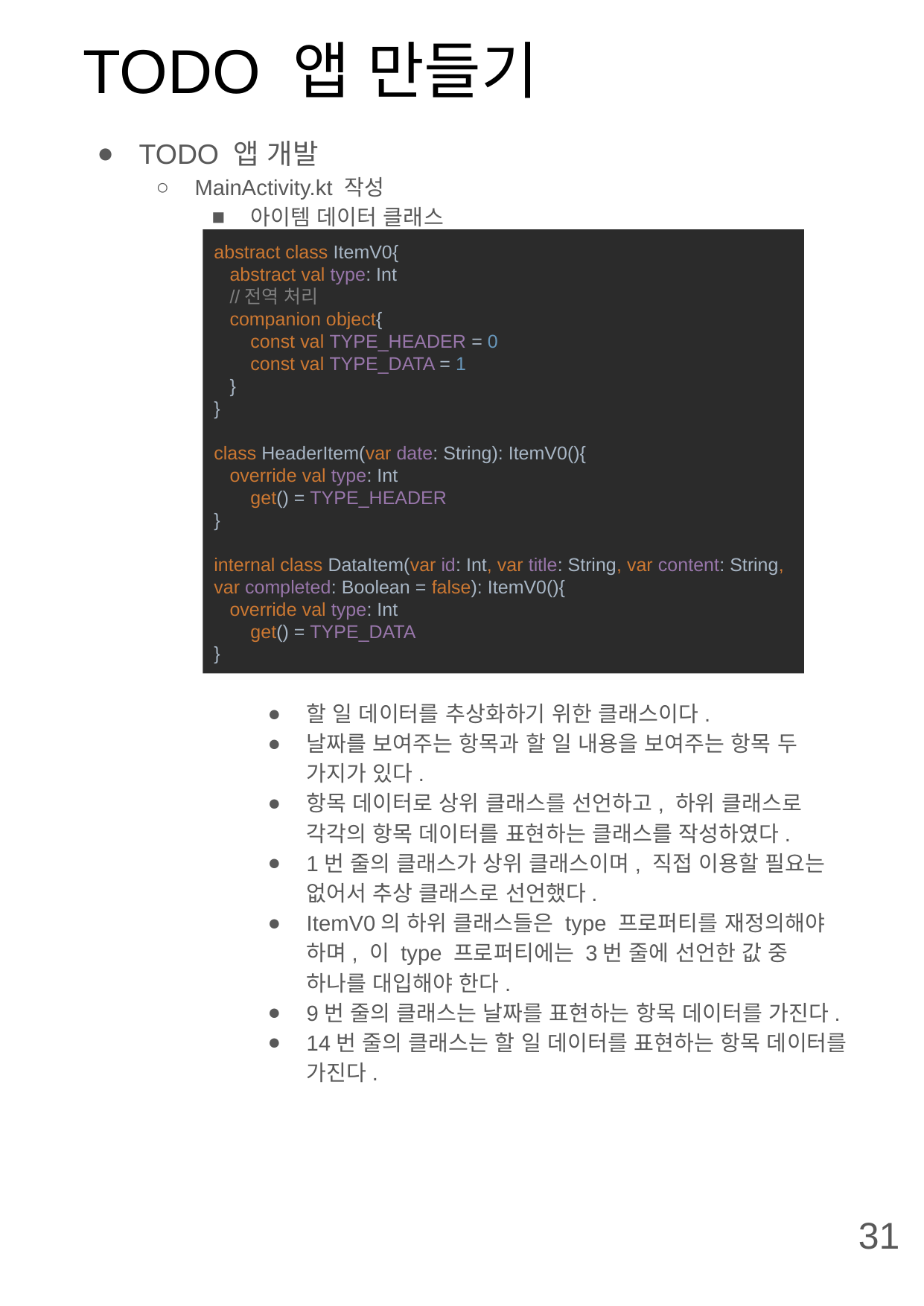

# TODO 앱 만들기
TODO 앱 개발
MainActivity.kt 작성
아이템 데이터 클래스

할 일 데이터를 추상화하기 위한 클래스이다.
날짜를 보여주는 항목과 할 일 내용을 보여주는 항목 두 가지가 있다.
항목 데이터로 상위 클래스를 선언하고, 하위 클래스로 각각의 항목 데이터를 표현하는 클래스를 작성하였다.
1번 줄의 클래스가 상위 클래스이며, 직접 이용할 필요는 없어서 추상 클래스로 선언했다.
ItemV0의 하위 클래스들은 type 프로퍼티를 재정의해야 하며, 이 type 프로퍼티에는 3번 줄에 선언한 값 중 하나를 대입해야 한다.
9번 줄의 클래스는 날짜를 표현하는 항목 데이터를 가진다.
14번 줄의 클래스는 할 일 데이터를 표현하는 항목 데이터를 가진다.
abstract class ItemV0{
   abstract val type: Int
   //전역 처리
   companion object{
       const val TYPE_HEADER = 0
       const val TYPE_DATA = 1
   }
}

class HeaderItem(var date: String): ItemV0(){
   override val type: Int
       get() = TYPE_HEADER
}

internal class DataItem(var id: Int, var title: String, var content: String, var completed: Boolean = false): ItemV0(){
   override val type: Int
       get() = TYPE_DATA
}
31